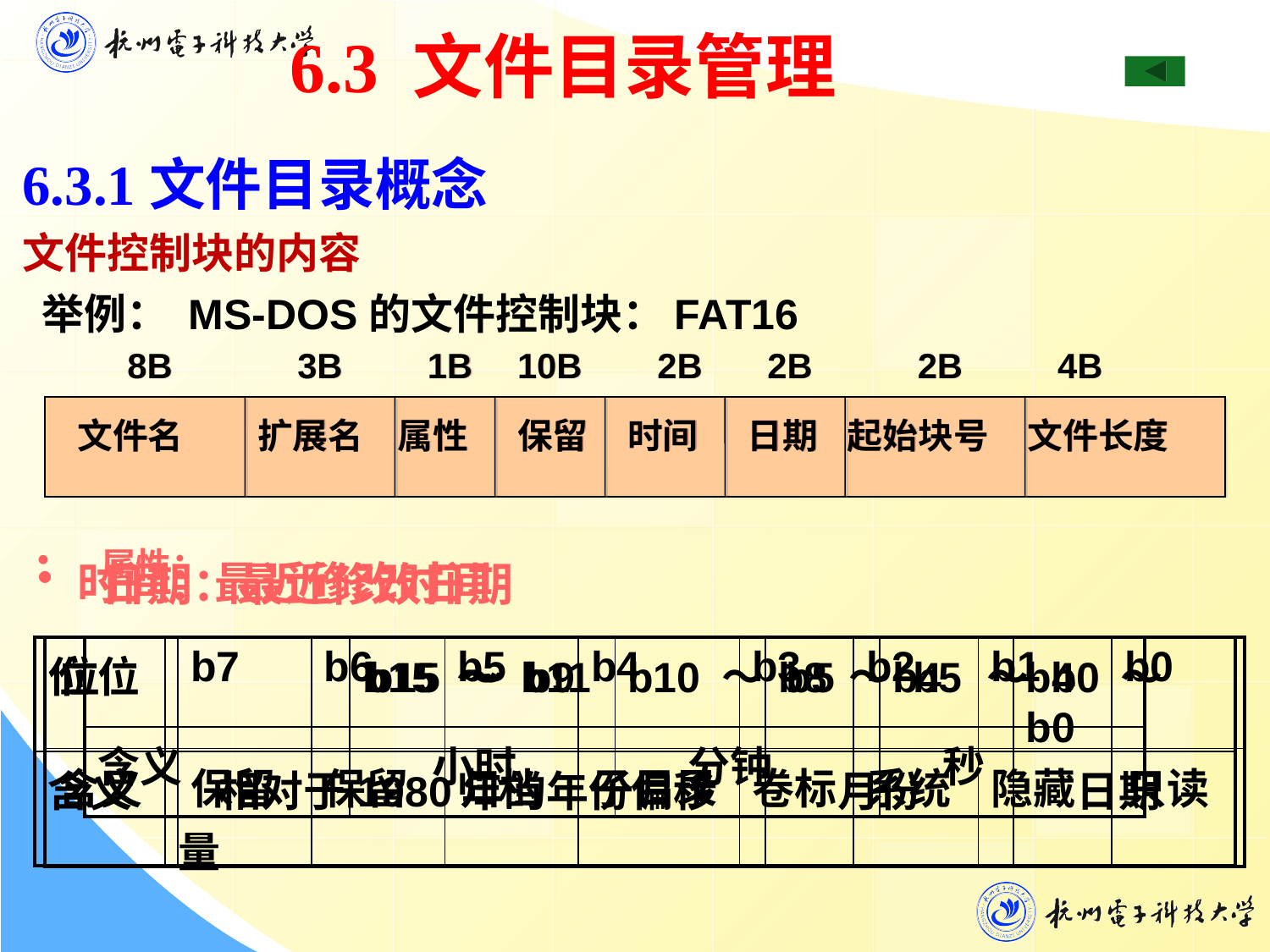

6.3 文件目录管理

6.3.1文件目录概念
文件控制块的内容
 举例： MS-DOS的文件控制块：FAT16

8B
3B
1B
10B
2B
2B
2B
4B

文件名
扩展名
属性
保留
时间
日期
起始块号
文件长度
属性：
时间：最近修改时间
日期：最近修改日期
| 位 | b15 ～ b9 | b8 ～ b5 | b4 ～ b0 |
| --- | --- | --- | --- |
| 含义 | 相对于1980年的年份偏移量 | 月份 | 日期 |
| 位 | b15 ～ b11 | b10 ～ b5 | b4 ～ b0 |
| --- | --- | --- | --- |
| 含义 | 小时 | 分钟 | 秒 |
| 位 | b7 | b6 | b5 | b4 | b3 | b2 | b1 | b0 |
| --- | --- | --- | --- | --- | --- | --- | --- | --- |
| 含义 | 保留 | 保留 | 归档 | 子目录 | 卷标 | 系统 | 隐藏 | 只读 |